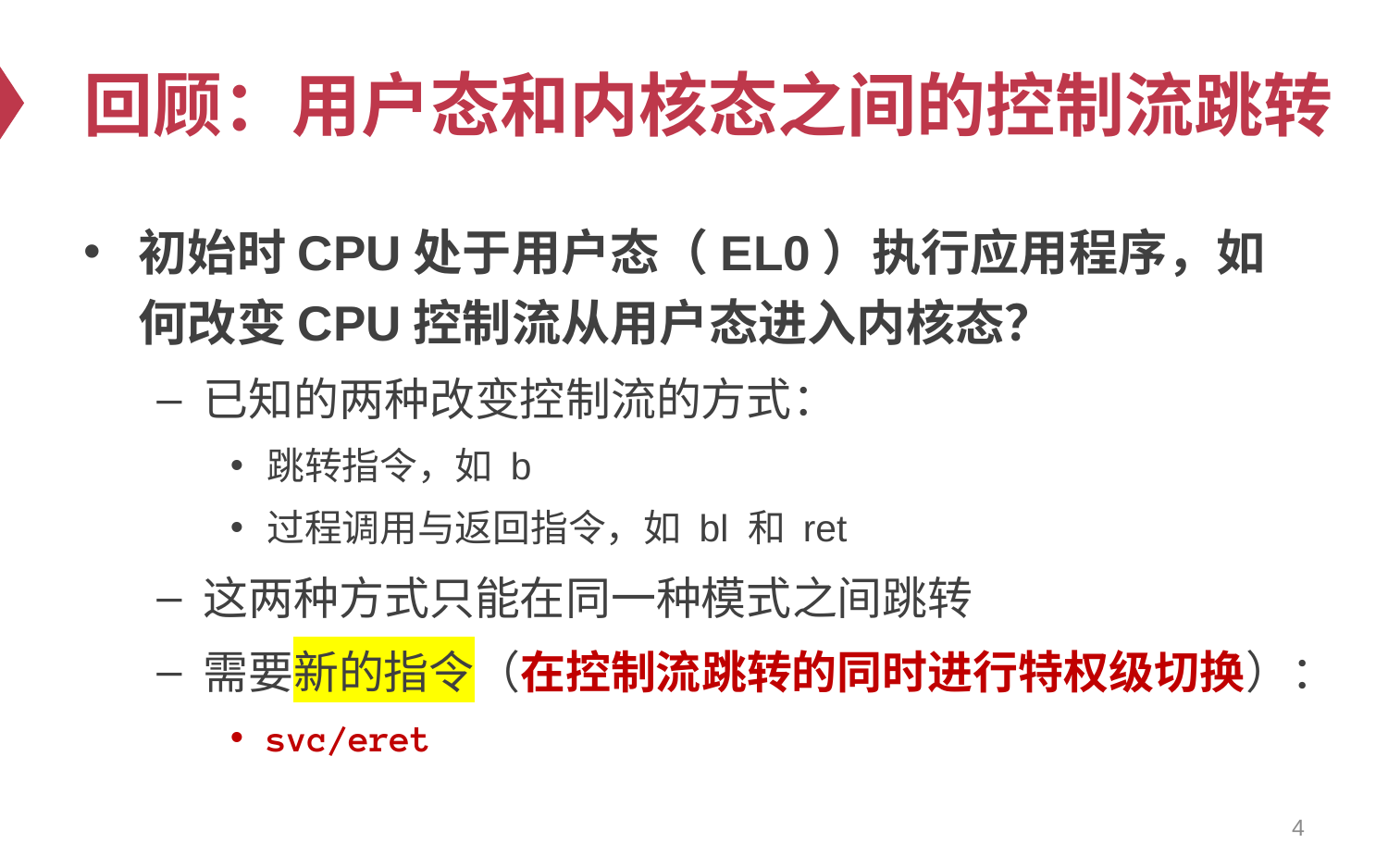

# 回顾：用户态和内核态之间的控制流跳转
初始时CPU处于用户态（EL0）执行应用程序，如何改变CPU控制流从用户态进入内核态？
已知的两种改变控制流的方式：
跳转指令，如 b
过程调用与返回指令，如 bl 和 ret
这两种方式只能在同一种模式之间跳转
需要新的指令（在控制流跳转的同时进行特权级切换）：
svc/eret
4